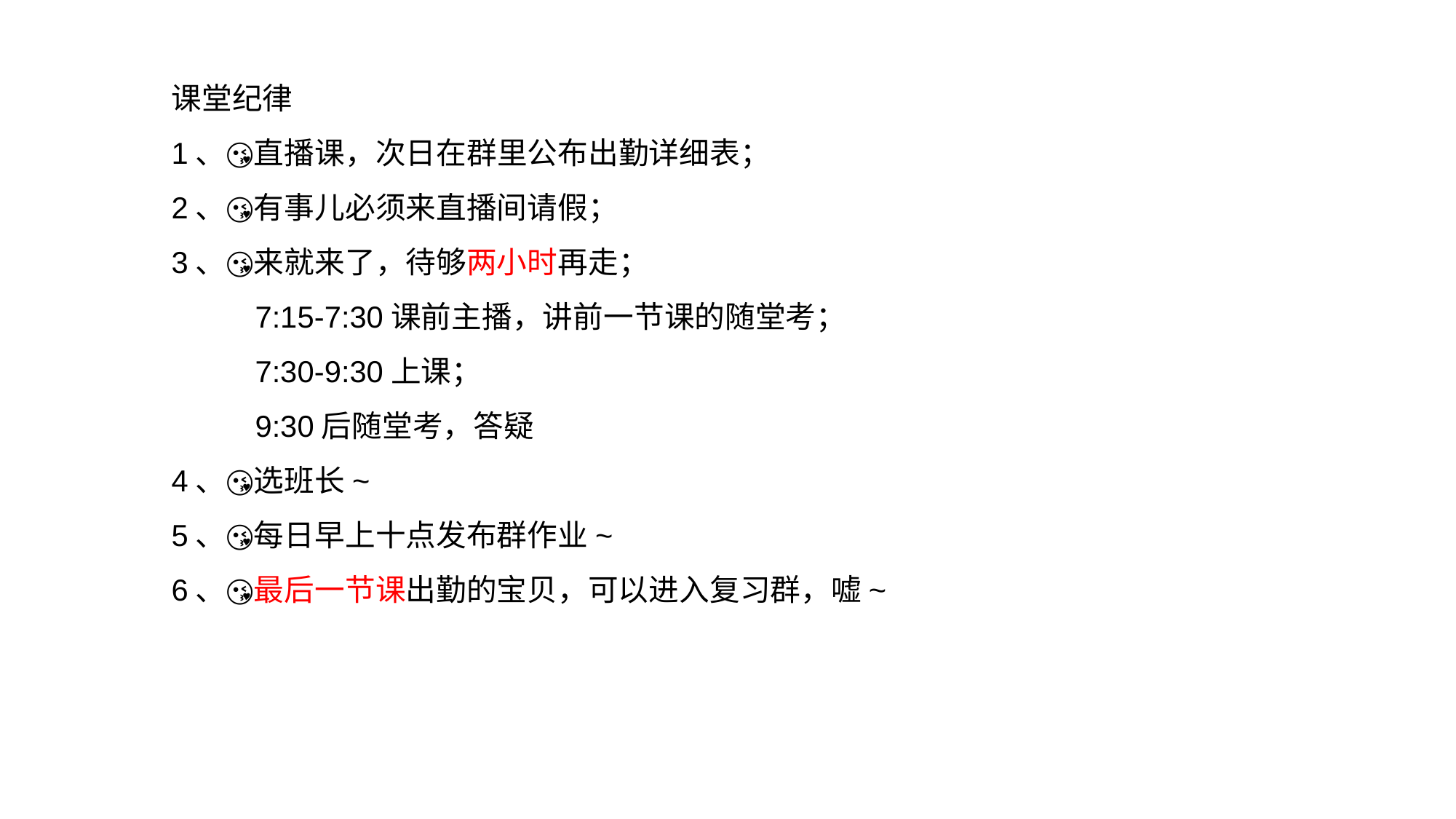

课堂纪律
1、😘直播课，次日在群里公布出勤详细表；
2、😘有事儿必须来直播间请假；
3、😘来就来了，待够两小时再走；
          7:15-7:30课前主播，讲前一节课的随堂考；
          7:30-9:30上课；
          9:30后随堂考，答疑
4、😘选班长~
5、😘每日早上十点发布群作业~
6、😘最后一节课出勤的宝贝，可以进入复习群，嘘~